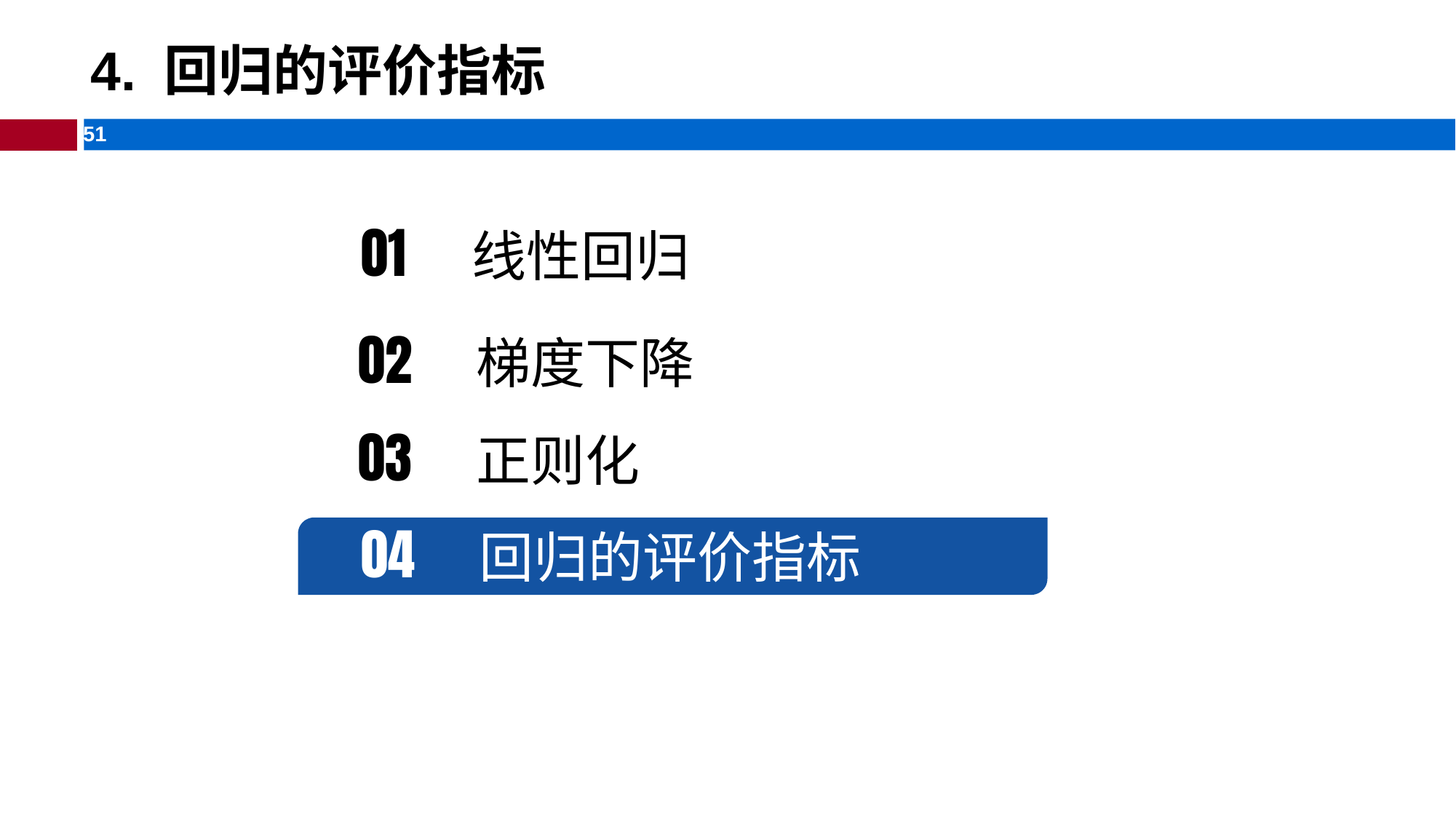

# 4. 回归的评价指标
01    线性回归
02    梯度下降
03    正则化

04    回归的评价指标